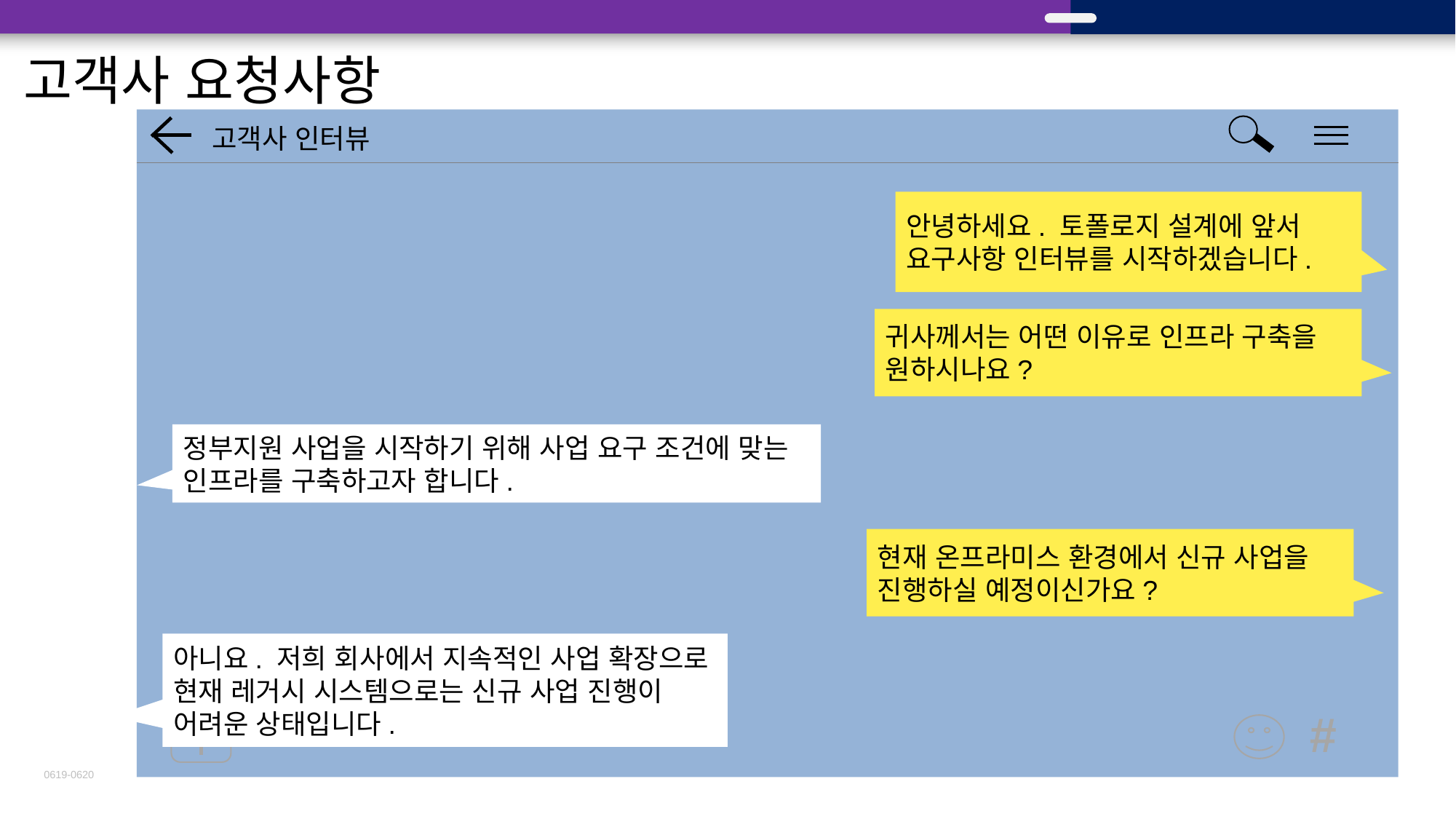

LOGO
프레젠테이션 교육

고객사 요청사항

고객사 인터뷰

안녕하세요. 토폴로지 설계에 앞서 요구사항 인터뷰를 시작하겠습니다.
귀사께서는 어떤 이유로 인프라 구축을 원하시나요?
정부지원 사업을 시작하기 위해 사업 요구 조건에 맞는 인프라를 구축하고자 합니다.
아니요. 저희 회사에서 지속적인 사업 확장으로 현재 레거시 시스템으로는 신규 사업 진행이 어려운 상태입니다.
#

현재 온프라미스 환경에서 신규 사업을 진행하실 예정이신가요?
0619-0620